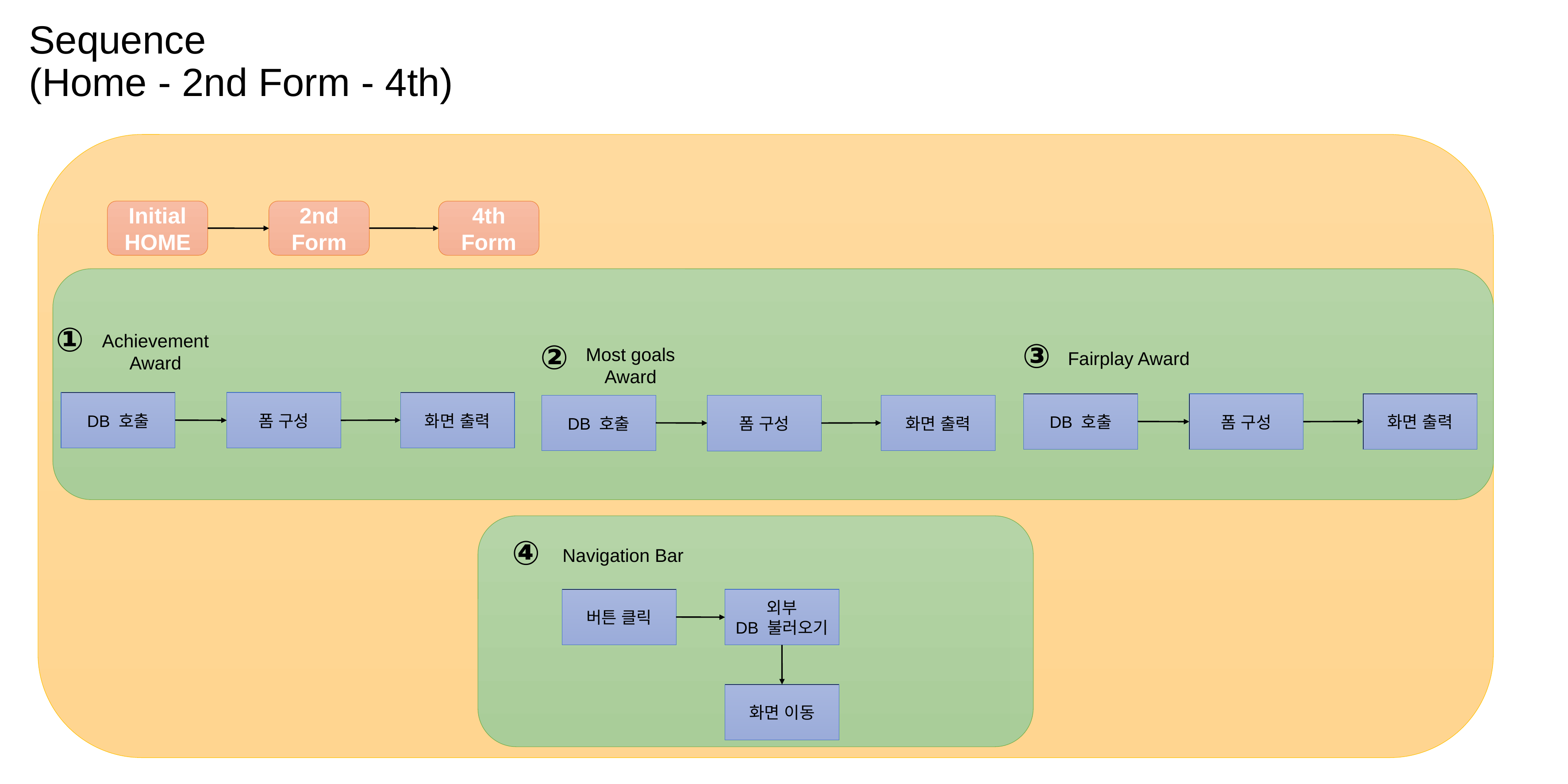

Sequence
(Home - 2nd Form - 4th)

Initial
HOME
2nd
Form
4th
Form

①
Achievement
Award
③
②
Most goals
Award
Fairplay Award

DB 호출
화면 출력
폼 구성
DB 호출
화면 출력
폼 구성
DB 호출
화면 출력
폼 구성

④
Navigation Bar
버튼 클릭
외부
DB 불러오기
화면 이동